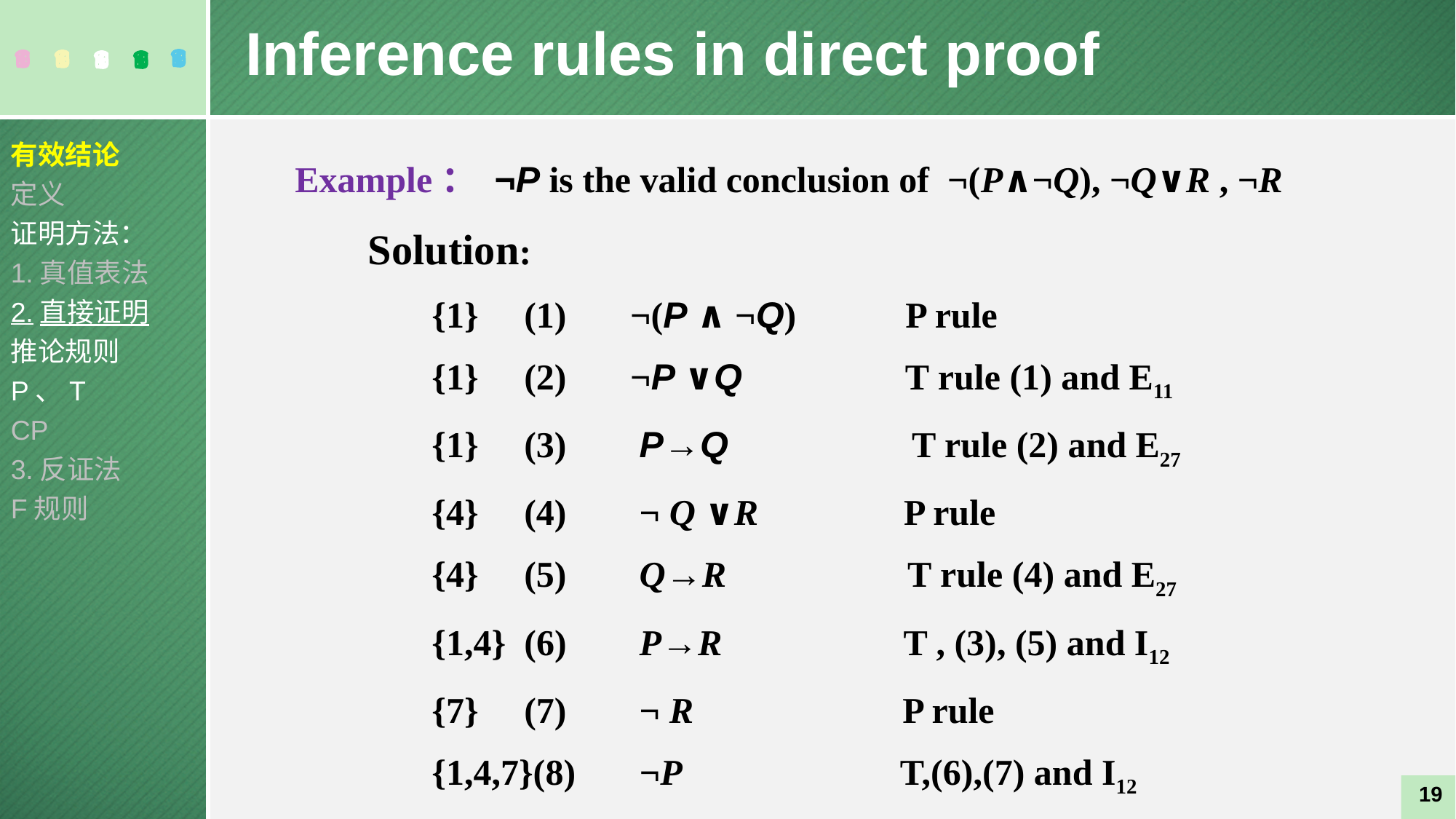

Inference rules in direct proof

有效结论
定义
证明方法：
1.真值表法
2.直接证明
推论规则
P、T
CP
3.反证法
F规则

Example： ¬P is the valid conclusion of  ¬(P∧¬Q), ¬Q∨R , ¬R
Solution:
       {1}     (1)       ¬(P ∧ ¬Q)            P rule
       {1}     (2)       ¬P ∨Q                T rule (1) and E11
       {1}     (3)        P→Q                  T rule (2) and E27
       {4}     (4)        ¬ Q ∨R                P rule
       {4}     (5)        Q→R                    T rule (4) and E27
       {1,4}  (6)        P→R                    T , (3), (5) and I12
       {7}     (7)        ¬ R                       P rule
       {1,4,7}(8)       ¬P                        T,(6),(7) and I12